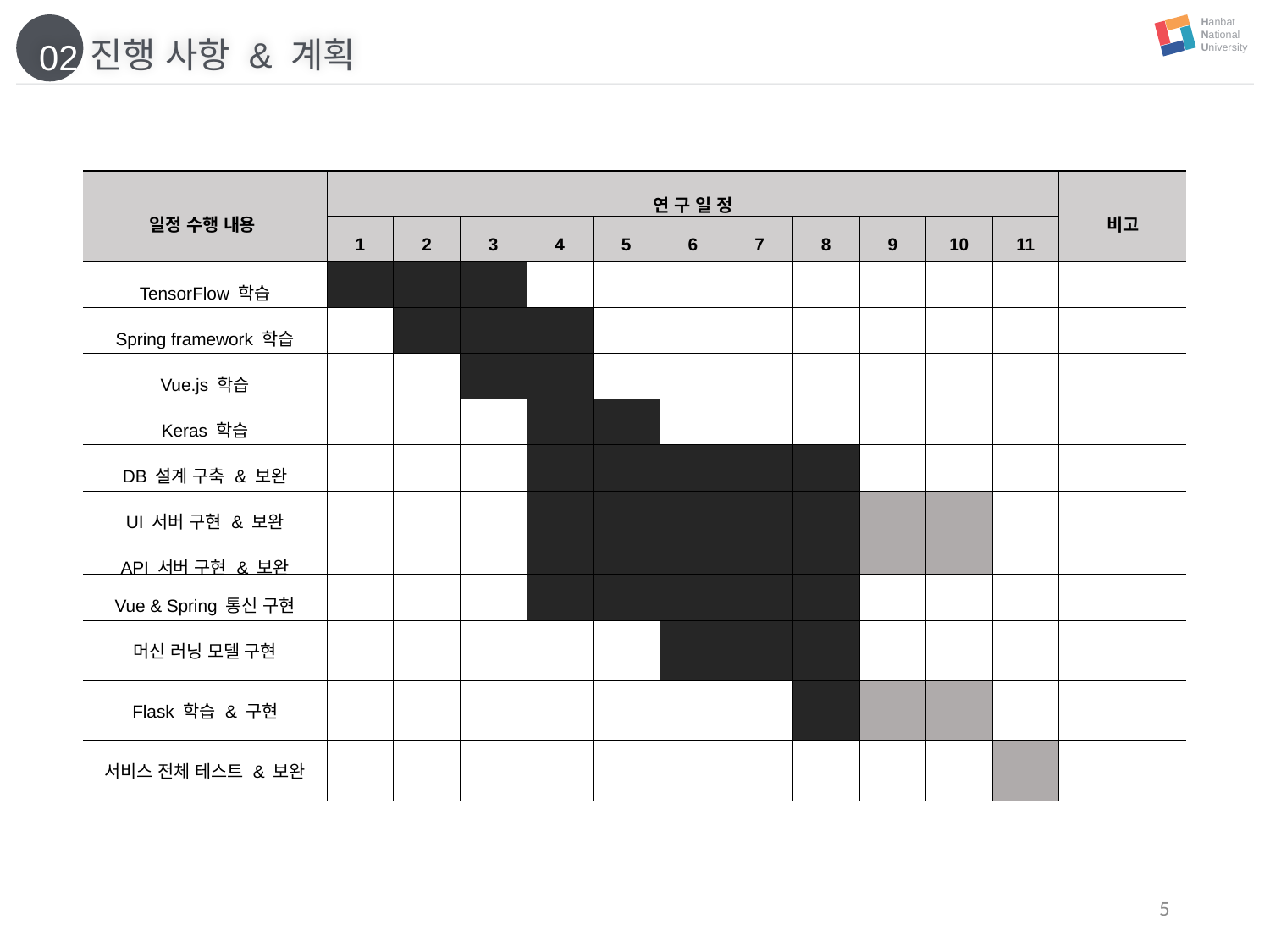

Hanbat
National
University

진행 사항 & 계획
02
| 일정 수행 내용 | 연 구 일 정 |  |  |  |  |  |  |  |  |  |  | 비고 |
| --- | --- | --- | --- | --- | --- | --- | --- | --- | --- | --- | --- | --- |
|  | 1 | 2 | 3 | 4 | 5 | 6 | 7 | 8 | 9 | 10 | 11 |  |
| TensorFlow 학습 |  |  |  |  |  |  |  |  |  |  |  |  |
| Spring framework 학습 |  |  |  |  |  |  |  |  |  |  |  |  |
| Vue.js 학습 |  |  |  |  |  |  |  |  |  |  |  |  |
| Keras 학습 |  |  |  |  |  |  |  |  |  |  |  |  |
| DB 설계 구축 & 보완 |  |  |  |  |  |  |  |  |  |  |  |  |
| UI 서버 구현 & 보완 |  |  |  |  |  |  |  |  |  |  |  |  |
| API 서버 구현 & 보완 |  |  |  |  |  |  |  |  |  |  |  |  |
| Vue & Spring 통신 구현 |  |  |  |  |  |  |  |  |  |  |  |  |
| 머신 러닝 모델 구현 |  |  |  |  |  |  |  |  |  |  |  |  |
| Flask 학습 & 구현 |  |  |  |  |  |  |  |  |  |  |  |  |
| 서비스 전체 테스트 & 보완 |  |  |  |  |  |  |  |  |  |  |  |  |
5